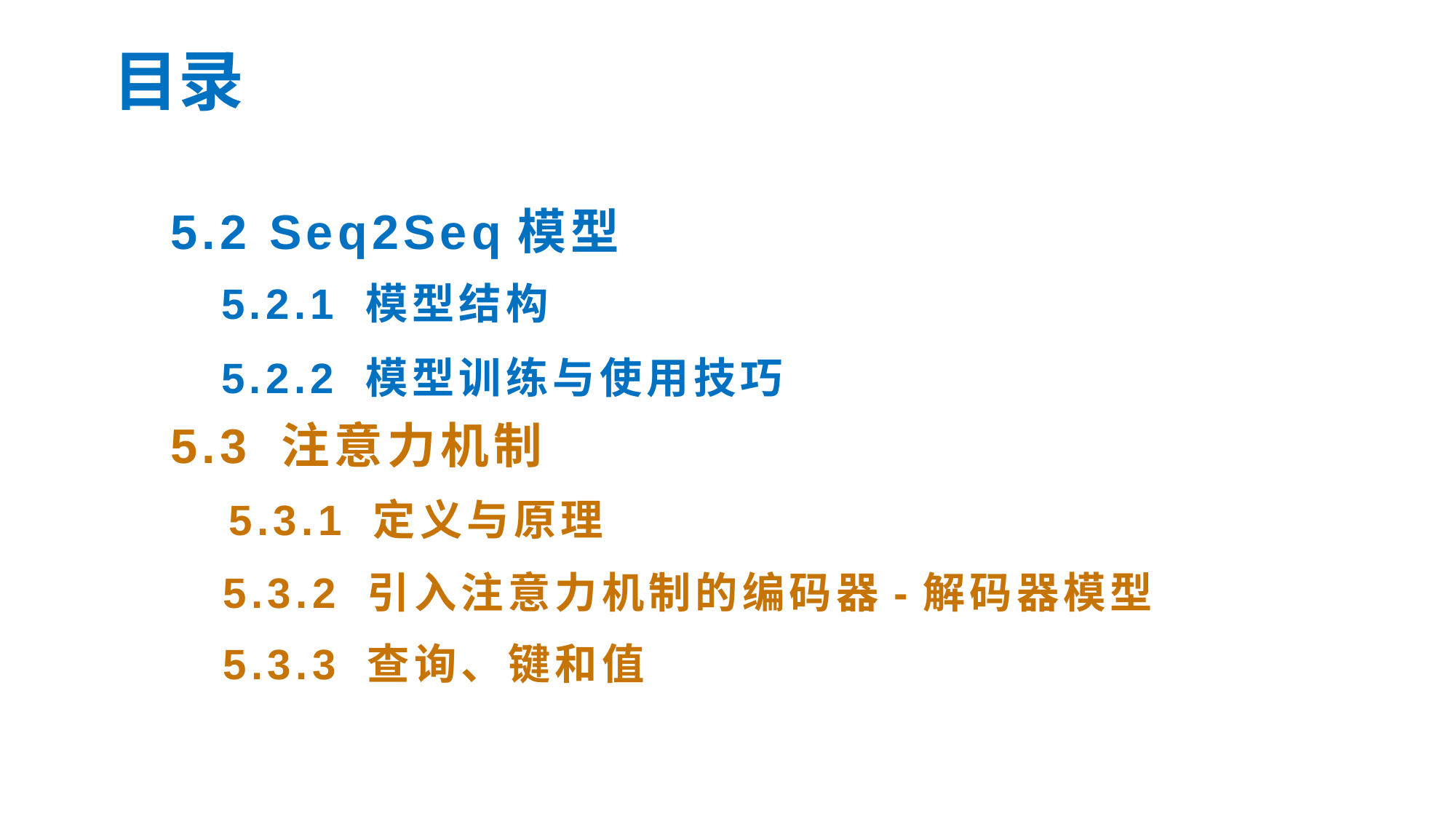

目录
# 5.2 Seq2Seq模型 5.2.1 模型结构 5.2.2 模型训练与使用技巧 5.3 注意力机制 5.3.1 定义与原理 5.3.2 引入注意力机制的编码器-解码器模型 5.3.3 查询、键和值